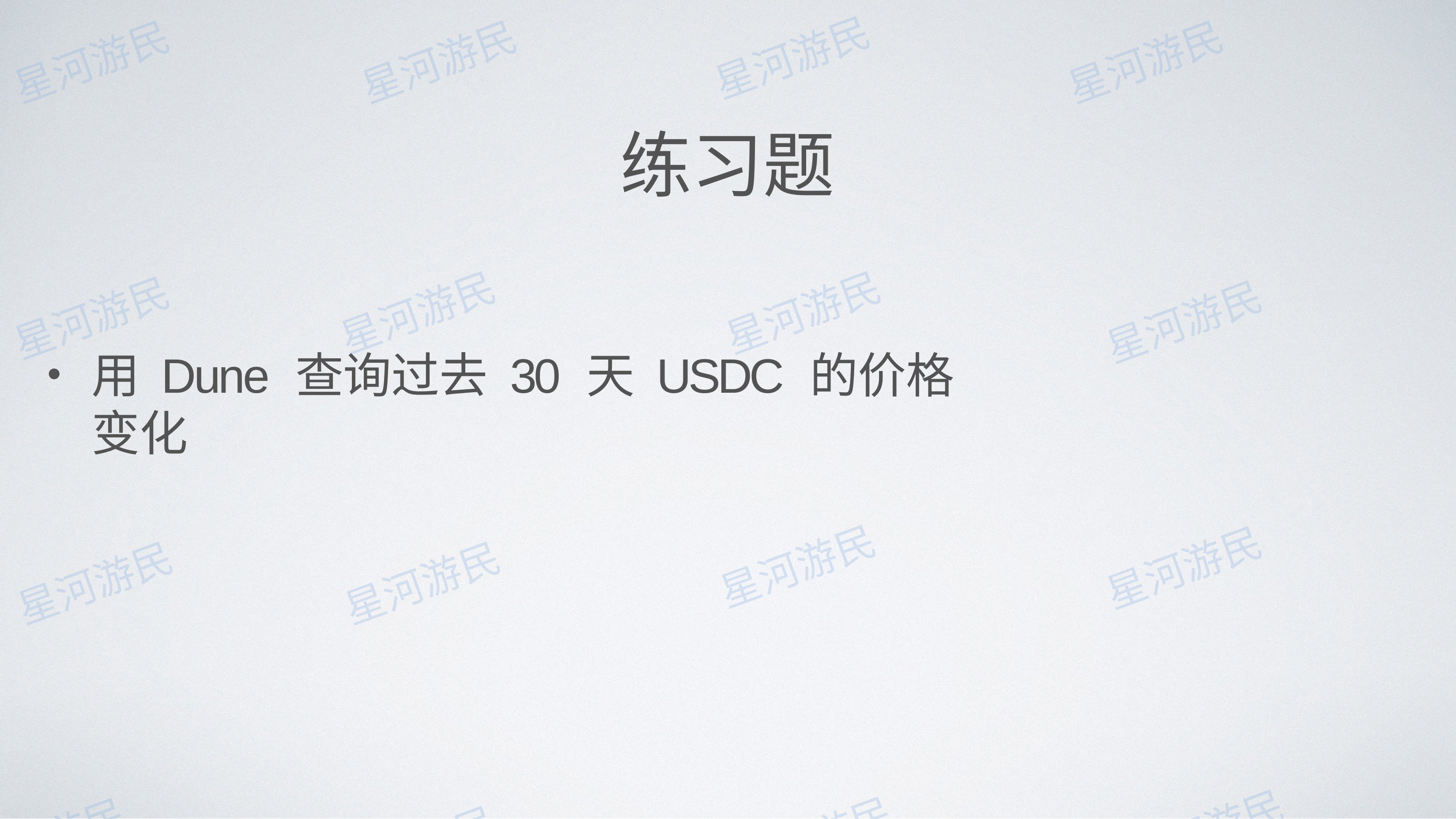

# 练习题
⽤ Dune 查询过去 30 天 USDC 的价格变化